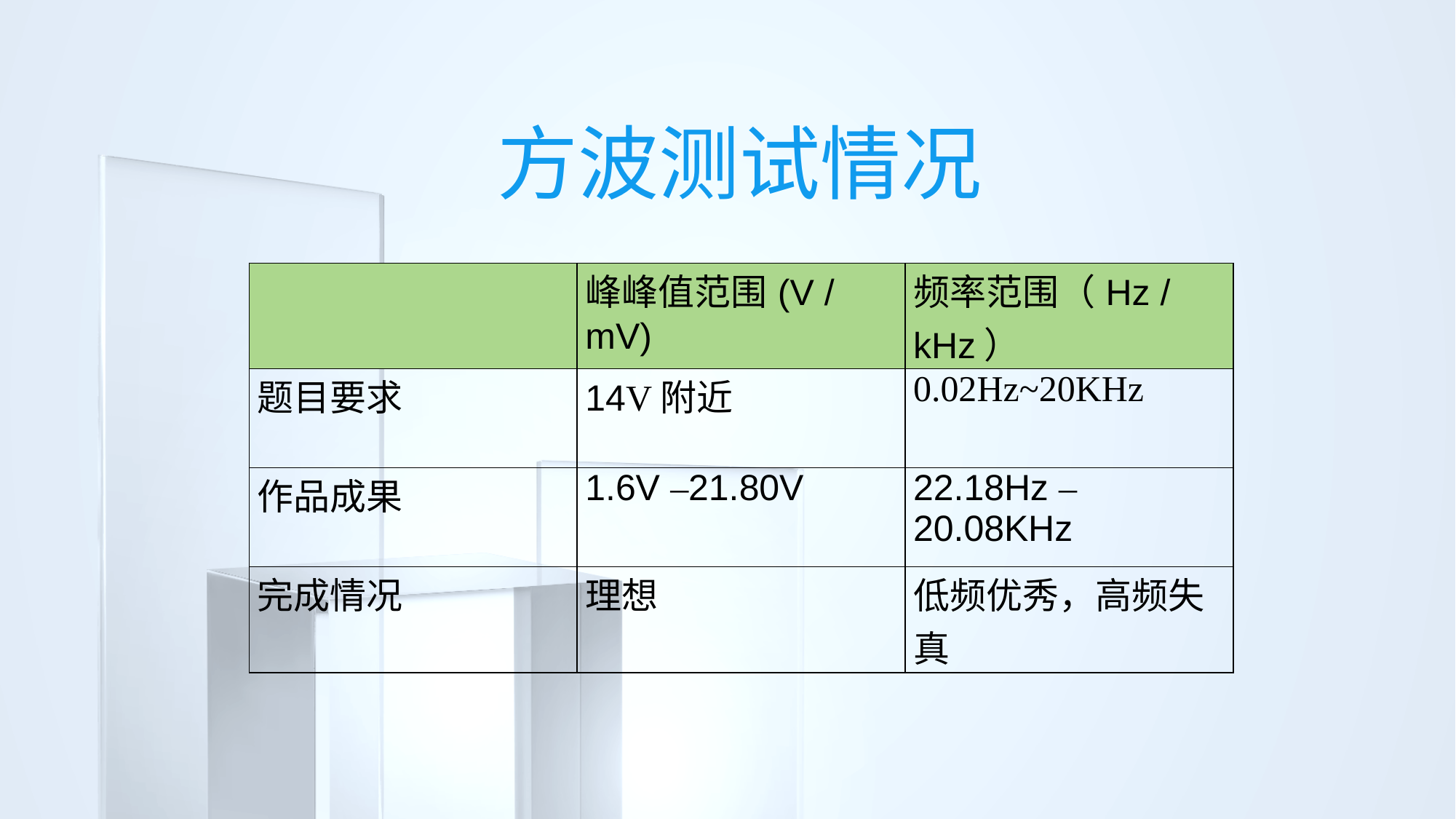

方波测试情况
|  | 峰峰值范围(V / mV) | 频率范围（Hz / kHz） |
| --- | --- | --- |
| 题目要求 | 14V附近 | 0.02Hz~20KHz |
| 作品成果 | 1.6V –21.80V | 22.18Hz –20.08KHz |
| 完成情况 | 理想 | 低频优秀，高频失真 |